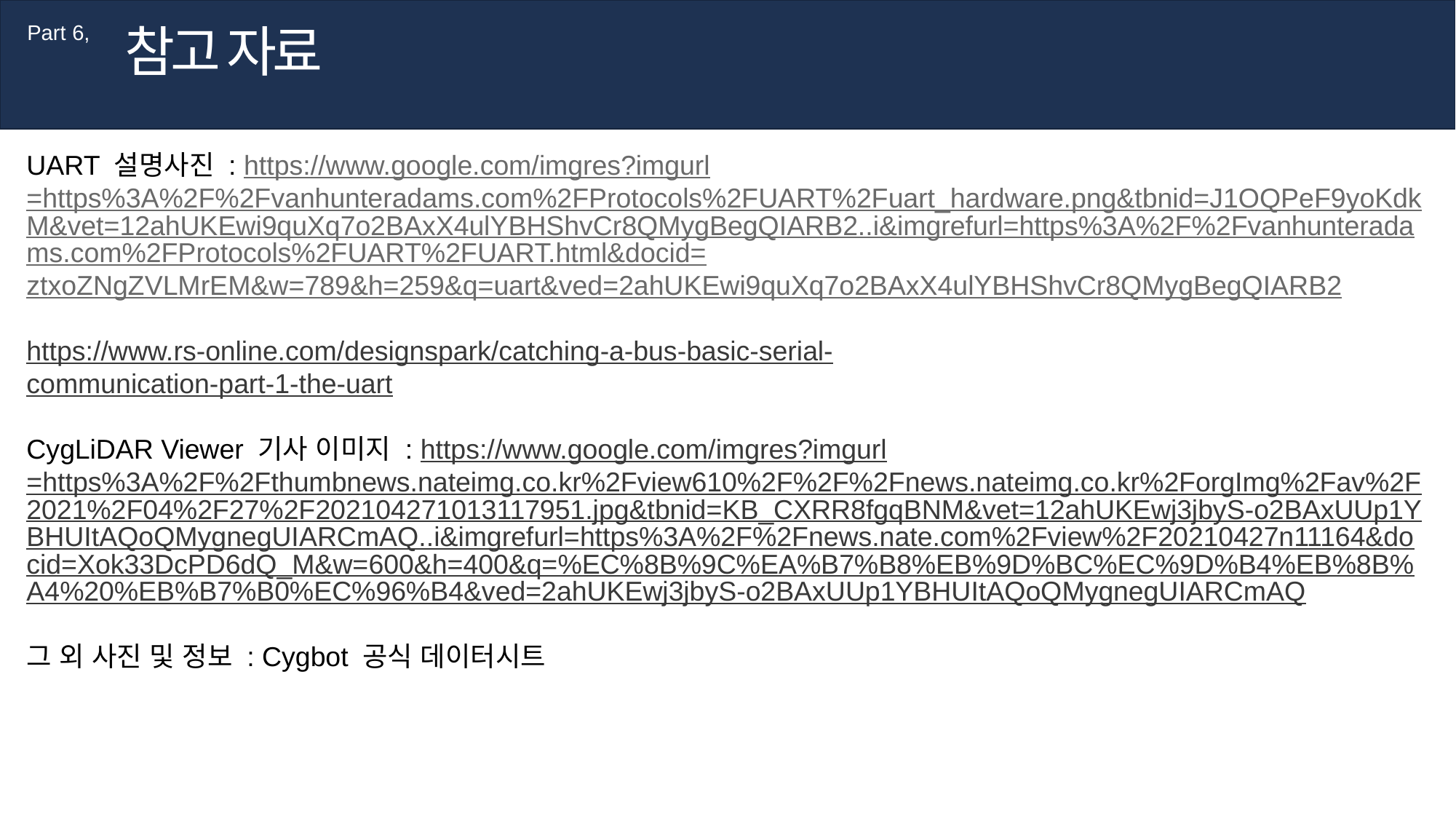

참고 자료
Part 6,
UART 설명사진 : https://www.google.com/imgres?imgurl=https%3A%2F%2Fvanhunteradams.com%2FProtocols%2FUART%2Fuart_hardware.png&tbnid=J1OQPeF9yoKdkM&vet=12ahUKEwi9quXq7o2BAxX4ulYBHShvCr8QMygBegQIARB2..i&imgrefurl=https%3A%2F%2Fvanhunteradams.com%2FProtocols%2FUART%2FUART.html&docid=ztxoZNgZVLMrEM&w=789&h=259&q=uart&ved=2ahUKEwi9quXq7o2BAxX4ulYBHShvCr8QMygBegQIARB2

https://www.rs-online.com/designspark/catching-a-bus-basic-serial-
communication-part-1-the-uart

CygLiDAR Viewer 기사 이미지 : https://www.google.com/imgres?imgurl=https%3A%2F%2Fthumbnews.nateimg.co.kr%2Fview610%2F%2F%2Fnews.nateimg.co.kr%2ForgImg%2Fav%2F2021%2F04%2F27%2F202104271013117951.jpg&tbnid=KB_CXRR8fgqBNM&vet=12ahUKEwj3jbyS-o2BAxUUp1YBHUItAQoQMygnegUIARCmAQ..i&imgrefurl=https%3A%2F%2Fnews.nate.com%2Fview%2F20210427n11164&docid=Xok33DcPD6dQ_M&w=600&h=400&q=%EC%8B%9C%EA%B7%B8%EB%9D%BC%EC%9D%B4%EB%8B%A4%20%EB%B7%B0%EC%96%B4&ved=2ahUKEwj3jbyS-o2BAxUUp1YBHUItAQoQMygnegUIARCmAQ

그 외 사진 및 정보 : Cygbot 공식 데이터시트